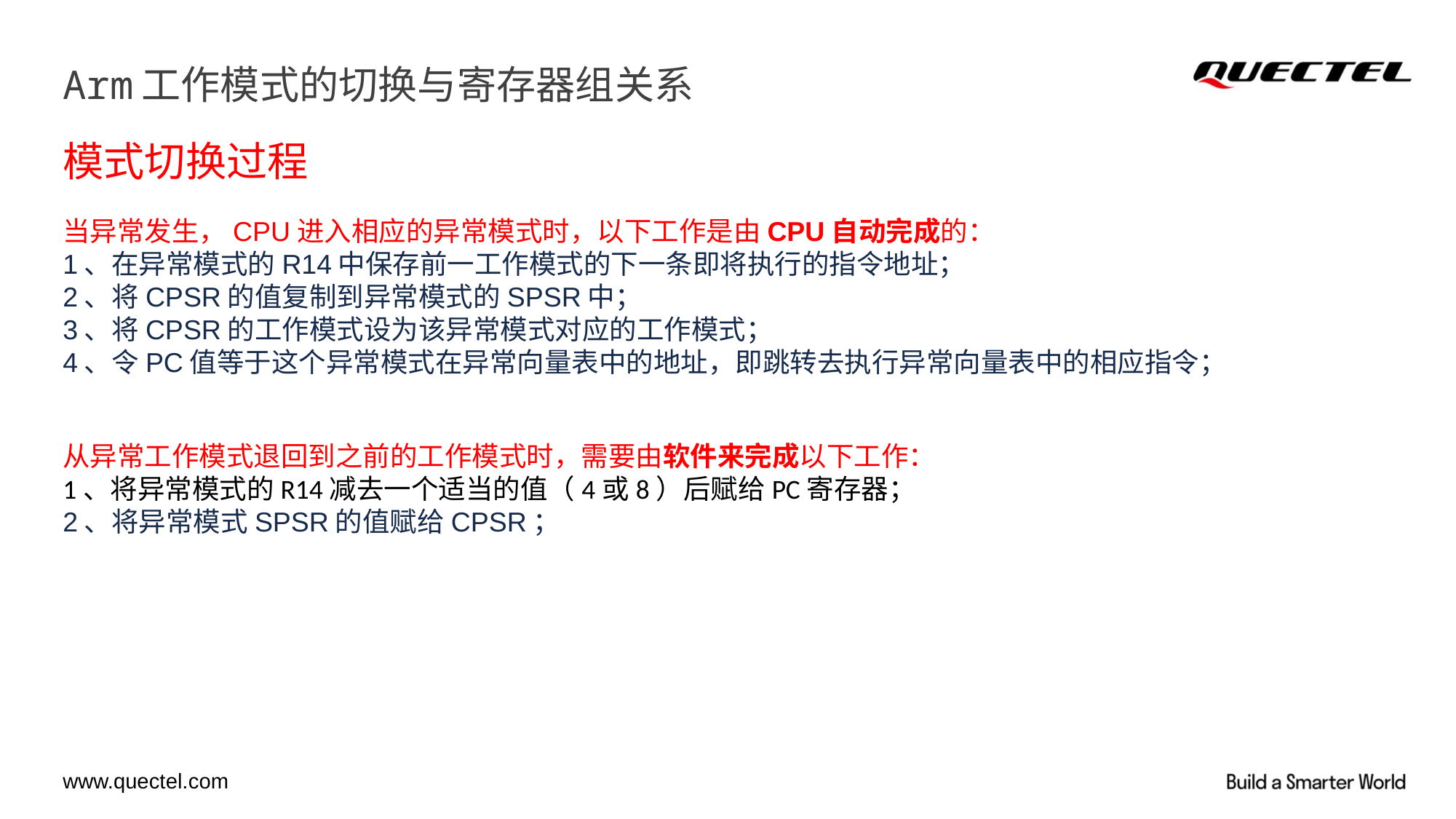

# Arm工作模式的切换与寄存器组关系
模式切换过程
当异常发生，CPU进入相应的异常模式时，以下工作是由CPU自动完成的：
1、在异常模式的R14中保存前一工作模式的下一条即将执行的指令地址；
2、将CPSR的值复制到异常模式的SPSR中；
3、将CPSR的工作模式设为该异常模式对应的工作模式；
4、令PC值等于这个异常模式在异常向量表中的地址，即跳转去执行异常向量表中的相应指令；
从异常工作模式退回到之前的工作模式时，需要由软件来完成以下工作：
1、将异常模式的R14减去一个适当的值（4或8）后赋给PC寄存器；
2、将异常模式SPSR的值赋给CPSR；